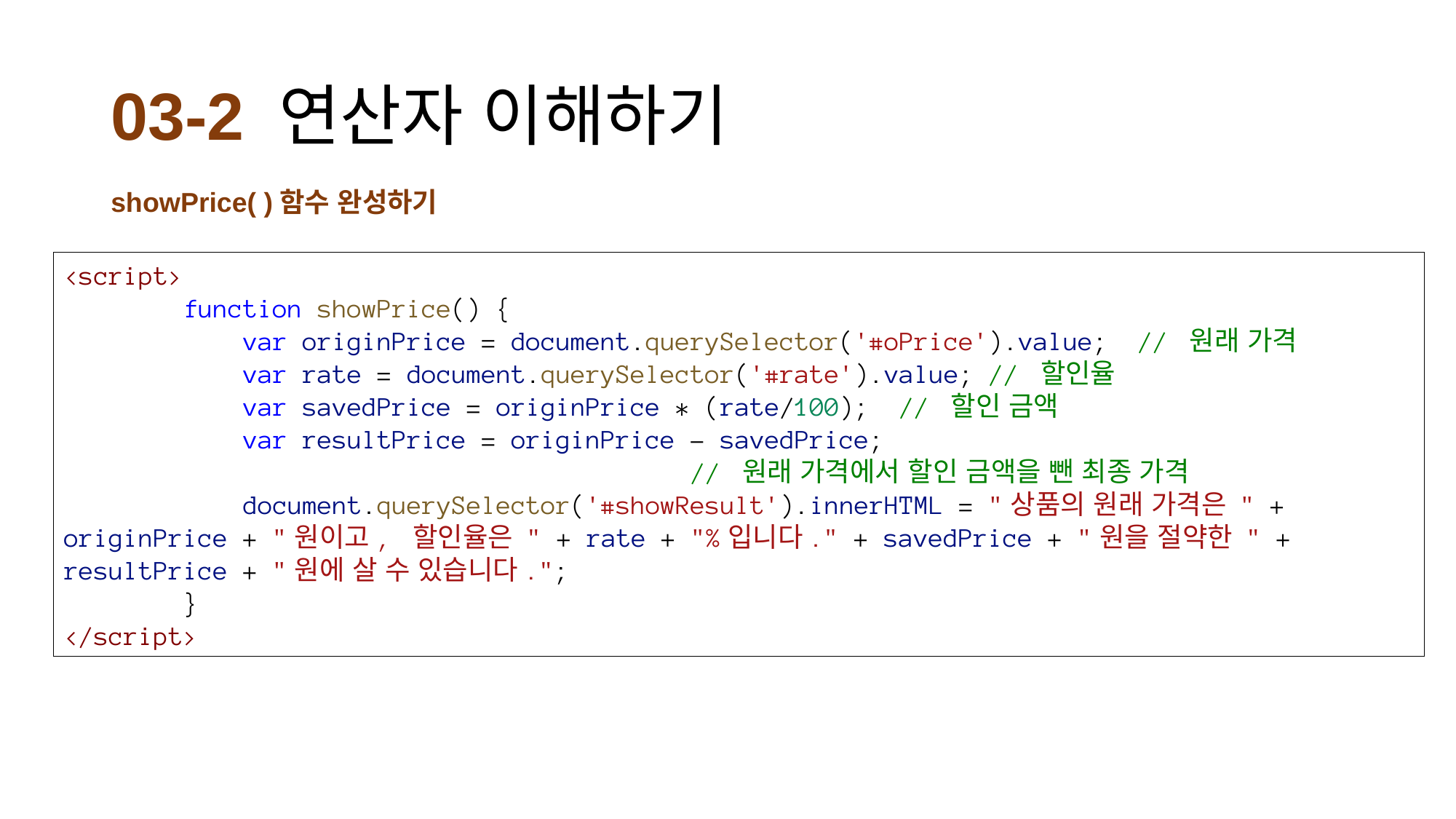

# 03-2 연산자 이해하기
showPrice( )함수 완성하기
<script>
        function showPrice() {
            var originPrice = document.querySelector('#oPrice').value;  // 원래 가격
            var rate = document.querySelector('#rate').value; // 할인율
            var savedPrice = originPrice * (rate/100);  // 할인 금액
            var resultPrice = originPrice - savedPrice;
                                          // 원래 가격에서 할인 금액을 뺀 최종 가격
            document.querySelector('#showResult').innerHTML = "상품의 원래 가격은 " + originPrice + "원이고, 할인율은 " + rate + "%입니다." + savedPrice + "원을 절약한 " + resultPrice + "원에 살 수 있습니다.";
        }
</script>